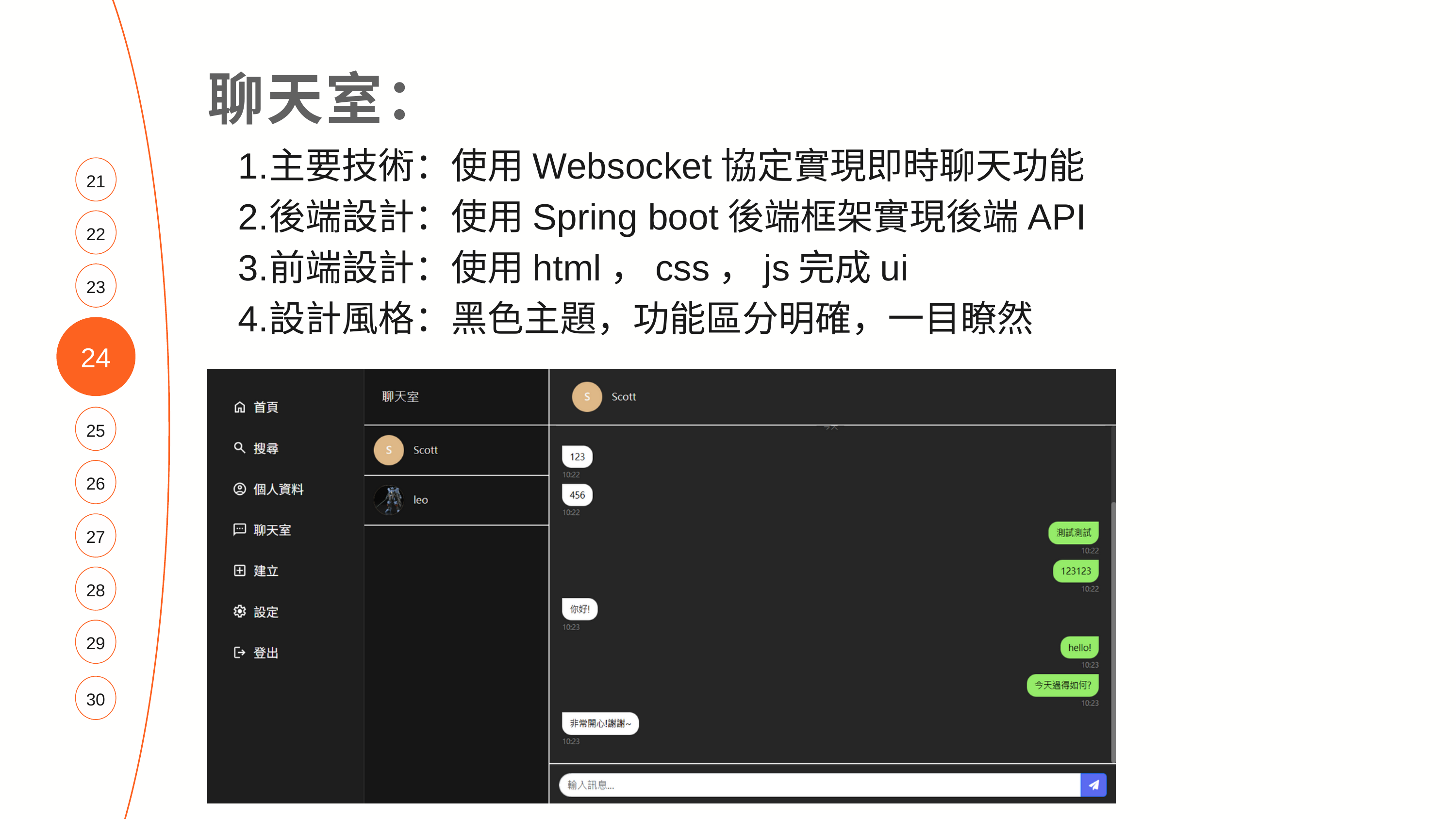

聊天室：
主要技術：使用Websocket協定實現即時聊天功能
後端設計：使用Spring boot後端框架實現後端API
前端設計：使用html，css，js完成ui
設計風格：黑色主題，功能區分明確，一目瞭然

21

22

23

24

25

26

27

28

29

30